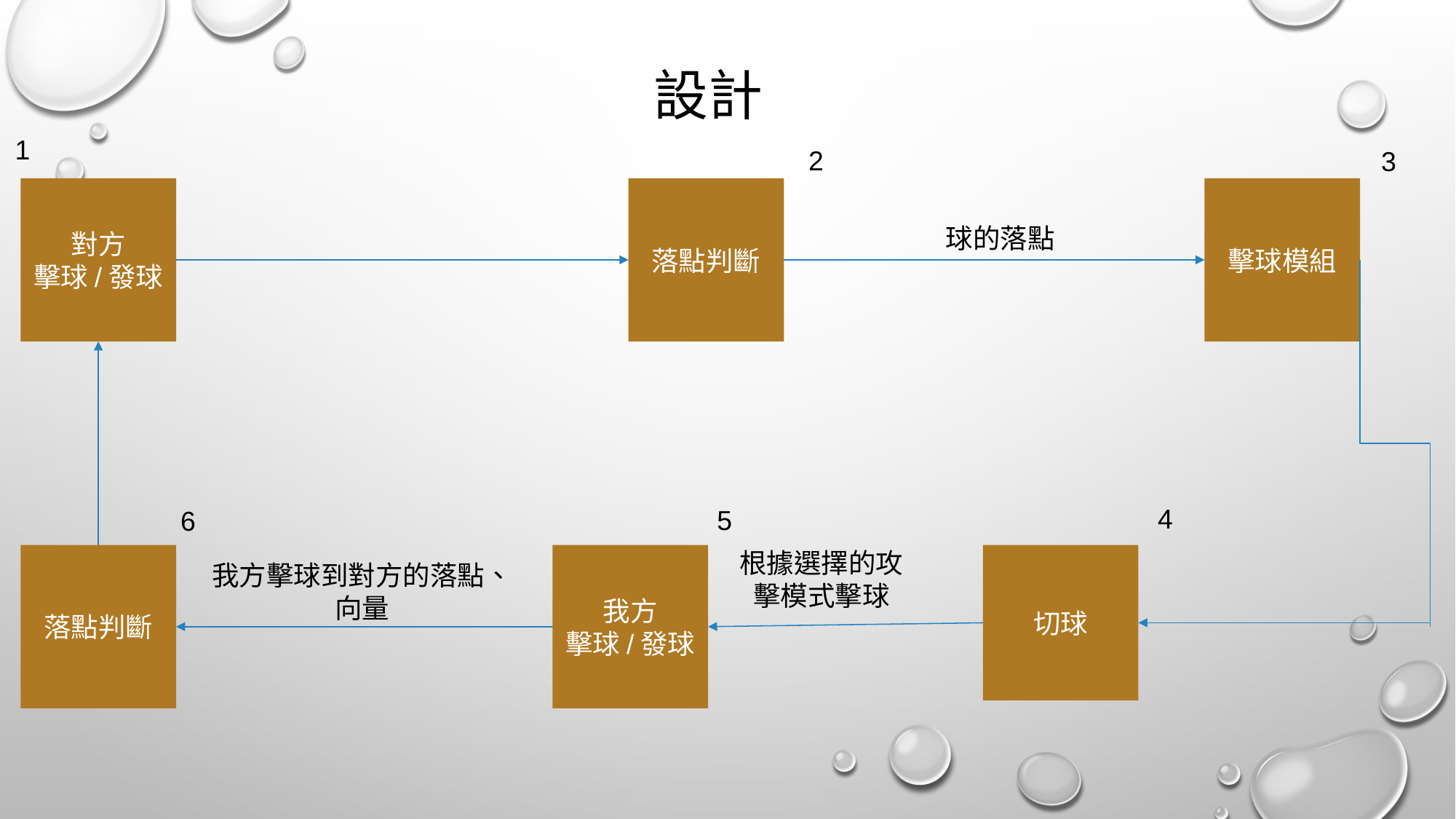

# 設計
1
2
3
對方
擊球/發球
擊球模組
切球
球的落點
根據選擇的攻擊模式擊球
我方
擊球/發球
我方擊球到對方的落點、向量
落點判斷
4
5
6
落點判斷